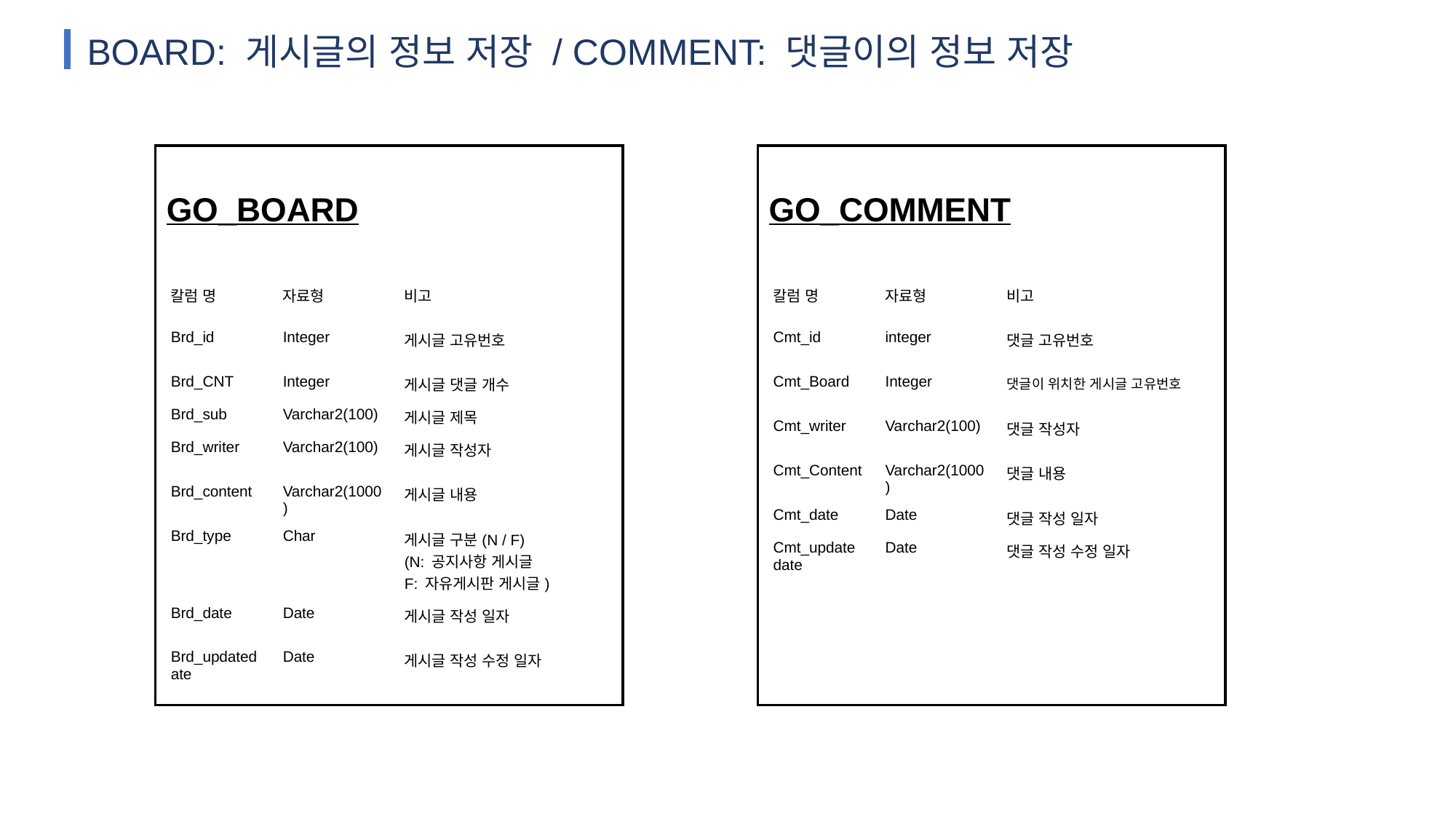

BOARD: 게시글의 정보 저장 / COMMENT: 댓글이의 정보 저장
GO_BOARD

GO_COMMENT

| 칼럼 명 | 자료형 | 비고 |
| --- | --- | --- |
| Brd\_id | Integer | 게시글 고유번호 |
| Brd\_CNT | Integer | 게시글 댓글 개수 |
| Brd\_sub | Varchar2(100) | 게시글 제목 |
| Brd\_writer | Varchar2(100) | 게시글 작성자 |
| Brd\_content | Varchar2(1000) | 게시글 내용 |
| Brd\_type | Char | 게시글 구분(N / F) (N: 공지사항 게시글 F: 자유게시판 게시글) |
| Brd\_date | Date | 게시글 작성 일자 |
| Brd\_updatedate | Date | 게시글 작성 수정 일자 |
| 칼럼 명 | 자료형 | 비고 |
| --- | --- | --- |
| Cmt\_id | integer | 댓글 고유번호 |
| Cmt\_Board | Integer | 댓글이 위치한 게시글 고유번호 |
| Cmt\_writer | Varchar2(100) | 댓글 작성자 |
| Cmt\_Content | Varchar2(1000) | 댓글 내용 |
| Cmt\_date | Date | 댓글 작성 일자 |
| Cmt\_updatedate | Date | 댓글 작성 수정 일자 |
|  |  |  |
|  |  |  |
|  |  |  |